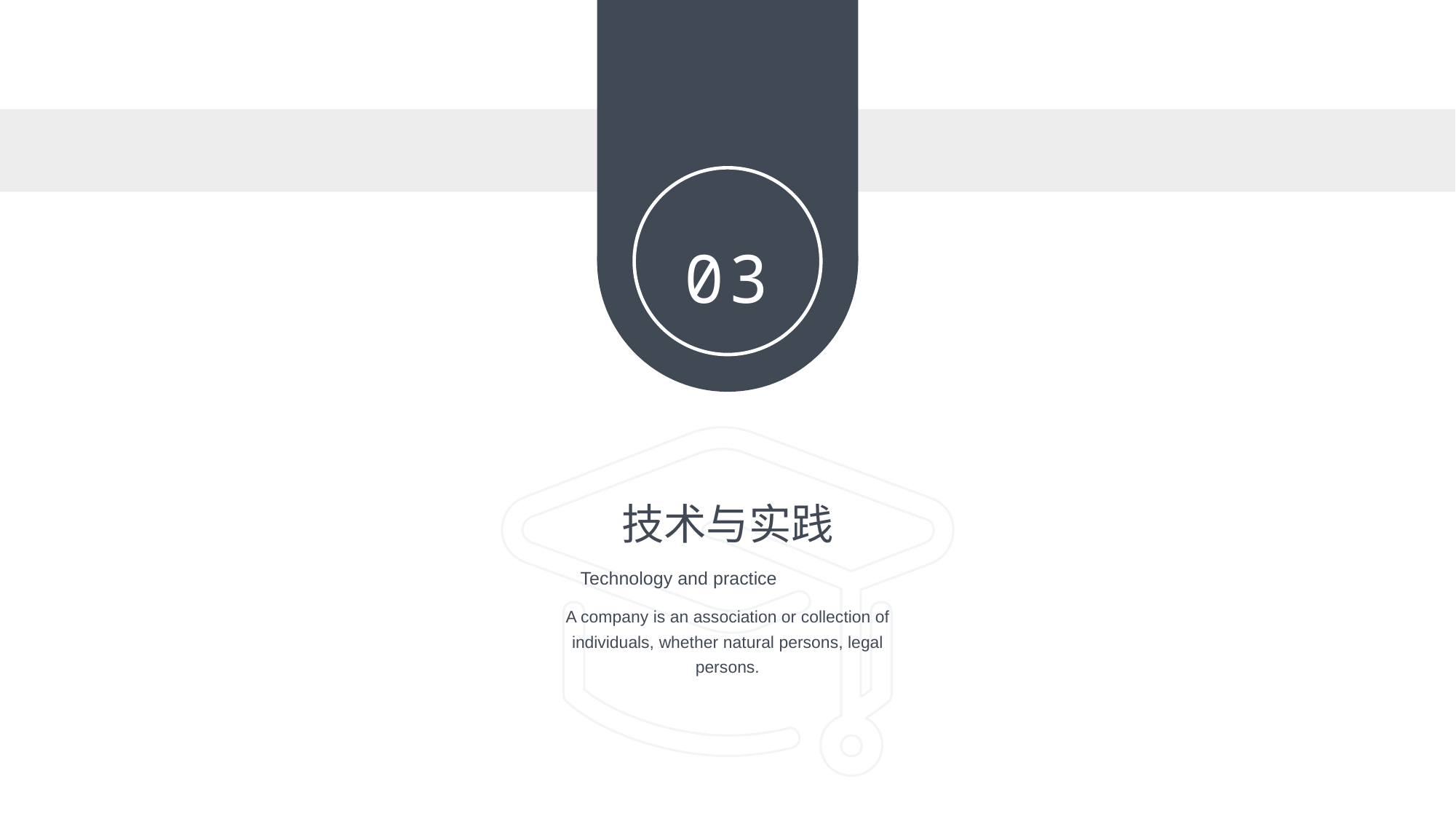

03

技术与实践
Technology and practice
A company is an association or collection of individuals, whether natural persons, legal persons.